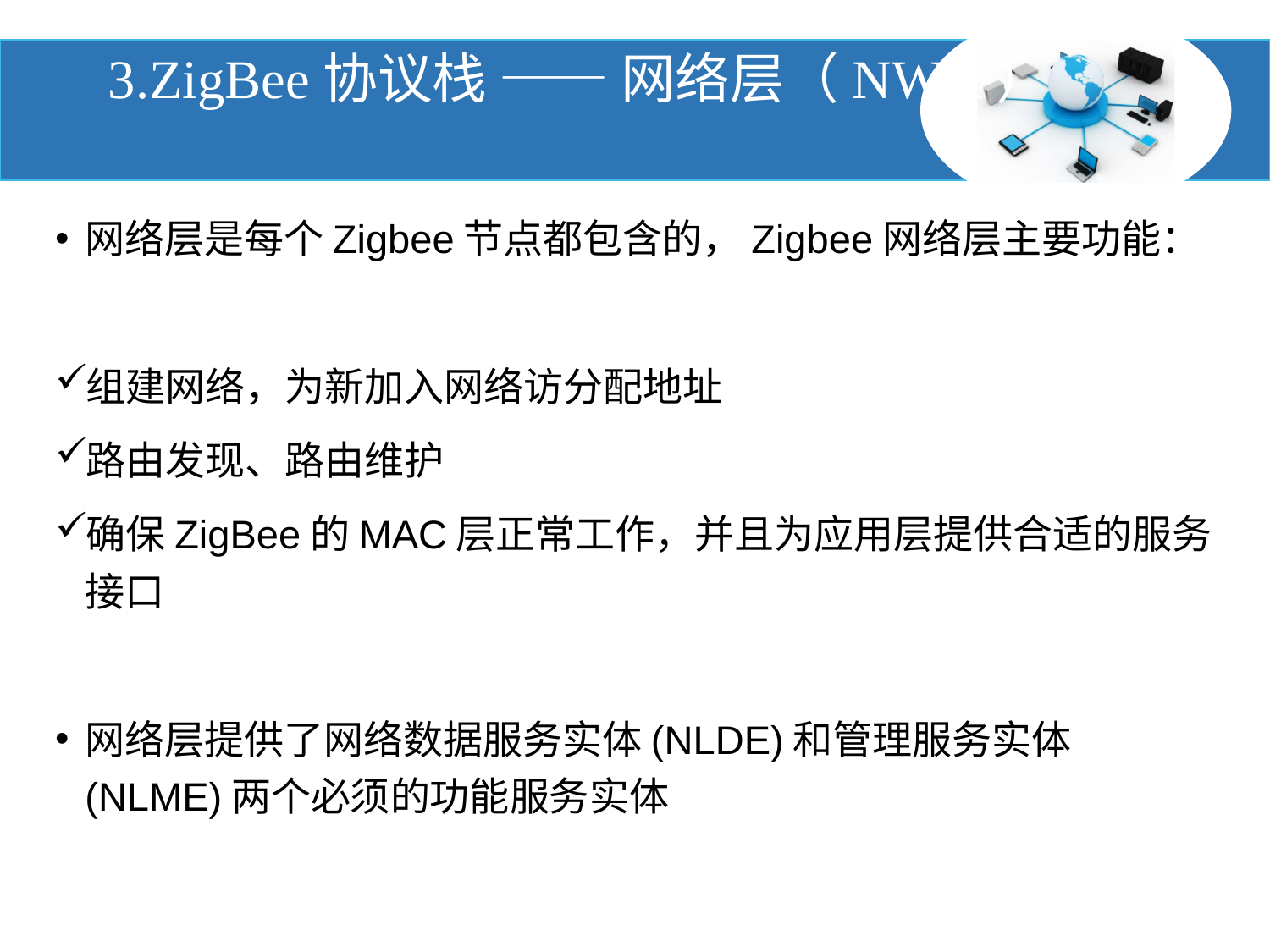

# 3.ZigBee协议栈 —— 网络层（NWK）
网络层是每个Zigbee节点都包含的，Zigbee网络层主要功能：

组建网络，为新加入网络访分配地址
路由发现、路由维护
确保ZigBee的MAC层正常工作，并且为应用层提供合适的服务接口

网络层提供了网络数据服务实体(NLDE)和管理服务实体(NLME)两个必须的功能服务实体